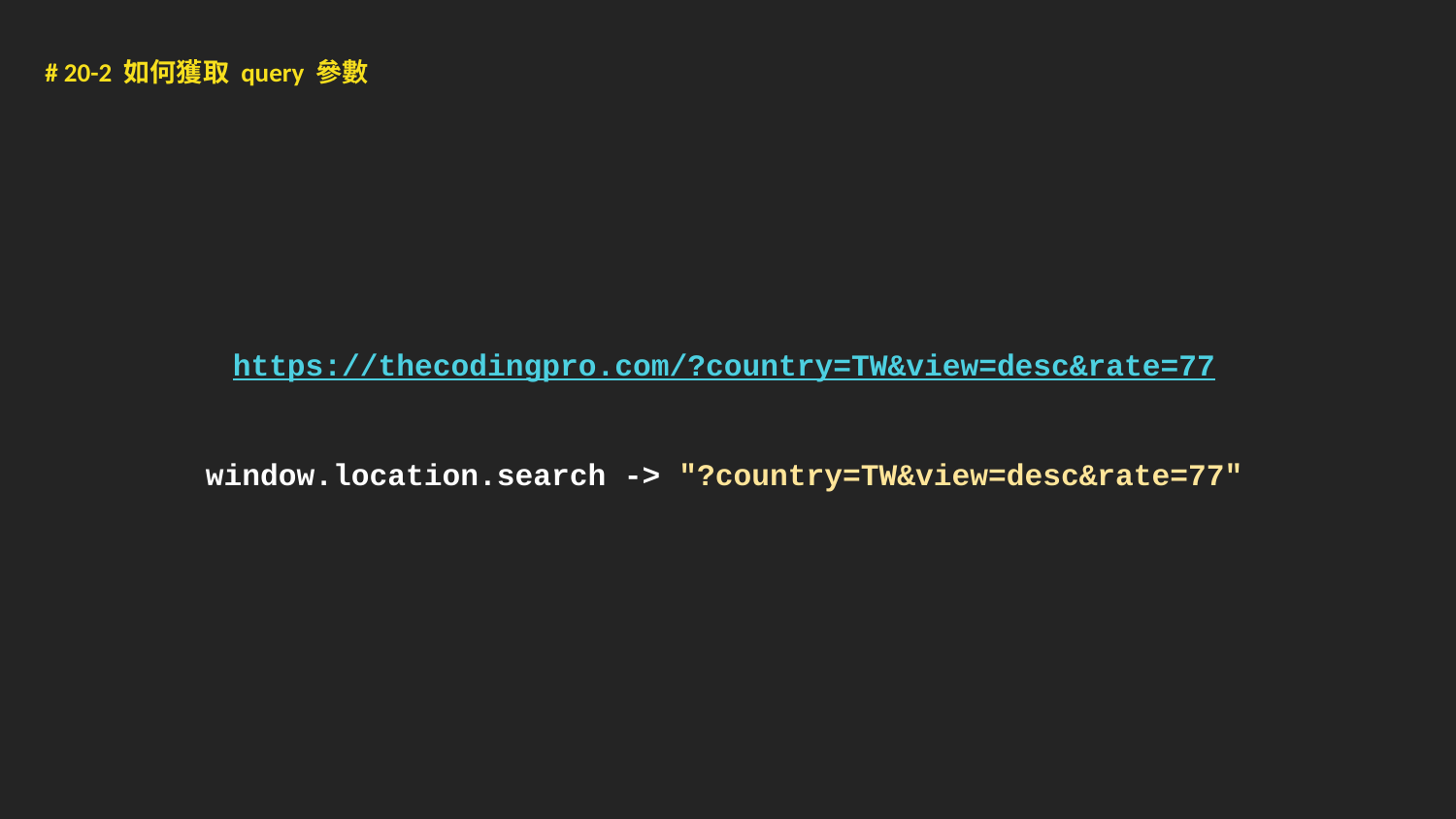

# 20-2 如何獲取 query 參數
https://thecodingpro.com/?country=TW&view=desc&rate=77

window.location.search -> "?country=TW&view=desc&rate=77"